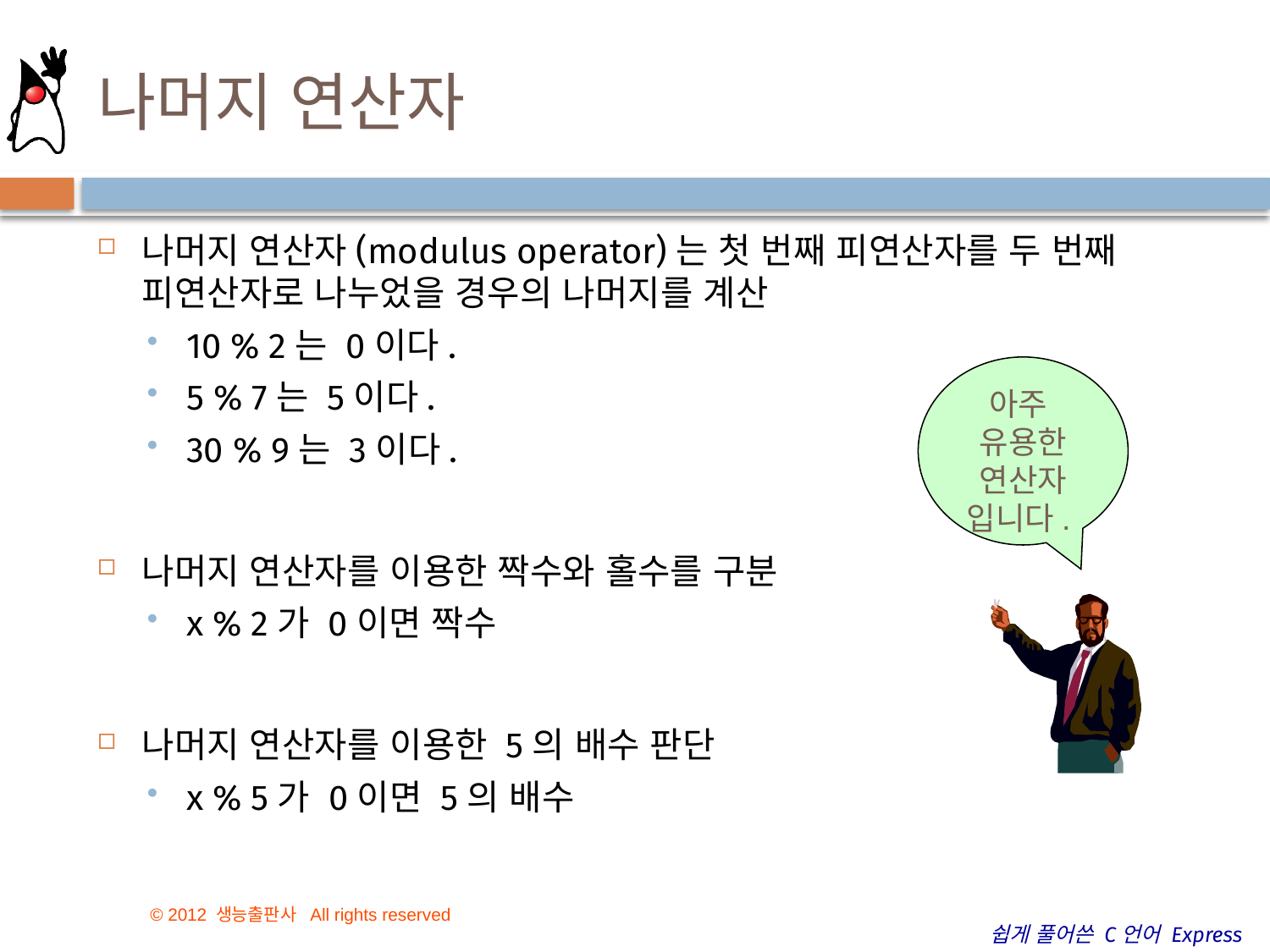

# 나머지 연산자
나머지 연산자(modulus operator)는 첫 번째 피연산자를 두 번째 피연산자로 나누었을 경우의 나머지를 계산
10 % 2는 0이다.
5 % 7는 5이다.
30 % 9는 3이다.

나머지 연산자를 이용한 짝수와 홀수를 구분
x % 2가 0이면 짝수

나머지 연산자를 이용한 5의 배수 판단
x % 5가 0이면 5의 배수
아주
유용한 연산자 입니다.